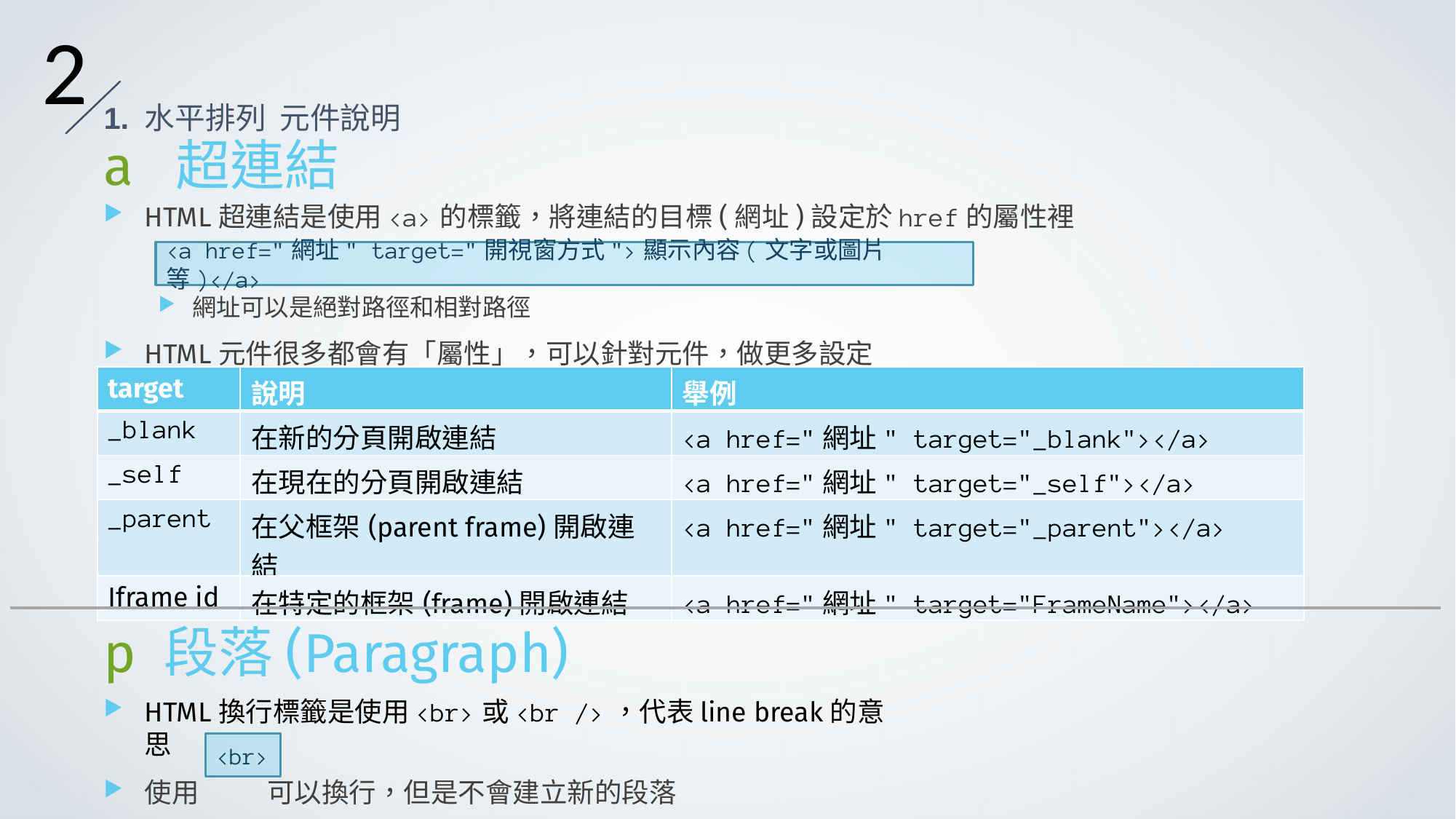

2
1. 水平排列  元件說明
a  超連結
HTML超連結是使用<a>的標籤，將連結的目標(網址)設定於href的屬性裡

網址可以是絕對路徑和相對路徑
HTML元件很多都會有「屬性」，可以針對元件，做更多設定
<a href="網址" target="開視窗方式">顯示內容(文字或圖片等)</a>
| target | 說明 | 舉例 |
| --- | --- | --- |
| \_blank | 在新的分頁開啟連結 | <a href="網址" target="\_blank"></a> |
| \_self | 在現在的分頁開啟連結 | <a href="網址" target="\_self"></a> |
| \_parent | 在父框架(parent frame)開啟連結 | <a href="網址" target="\_parent"></a> |
| Iframe id | 在特定的框架(frame)開啟連結 | <a href="網址" target="FrameName"></a> |
p 段落(Paragraph)
HTML換行標籤是使用<br>或<br />，代表line break的意思
使用           可以換行，但是不會建立新的段落
<br>
16